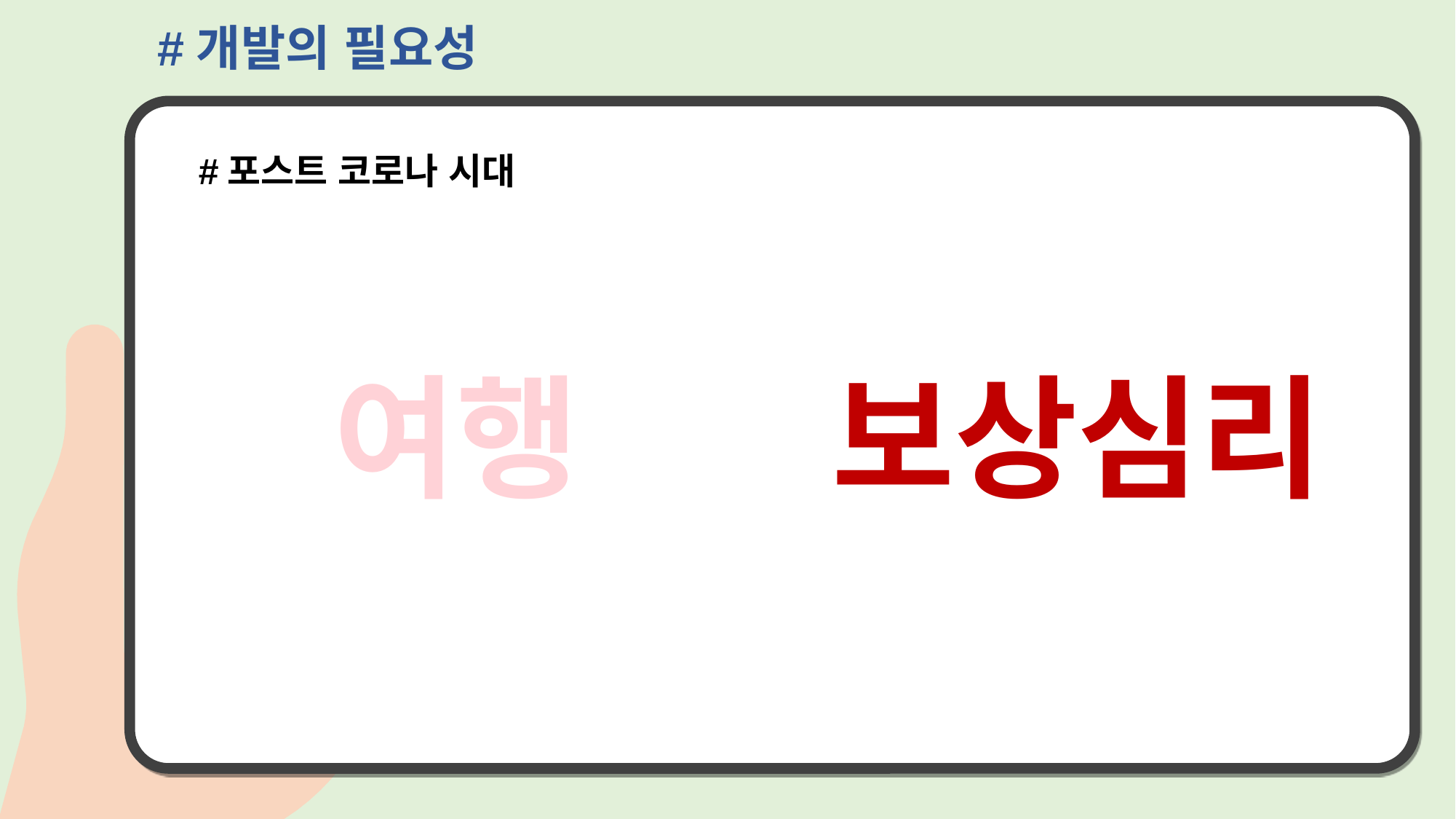

#개발의 필요성

#포스트 코로나 시대

여행
보상심리